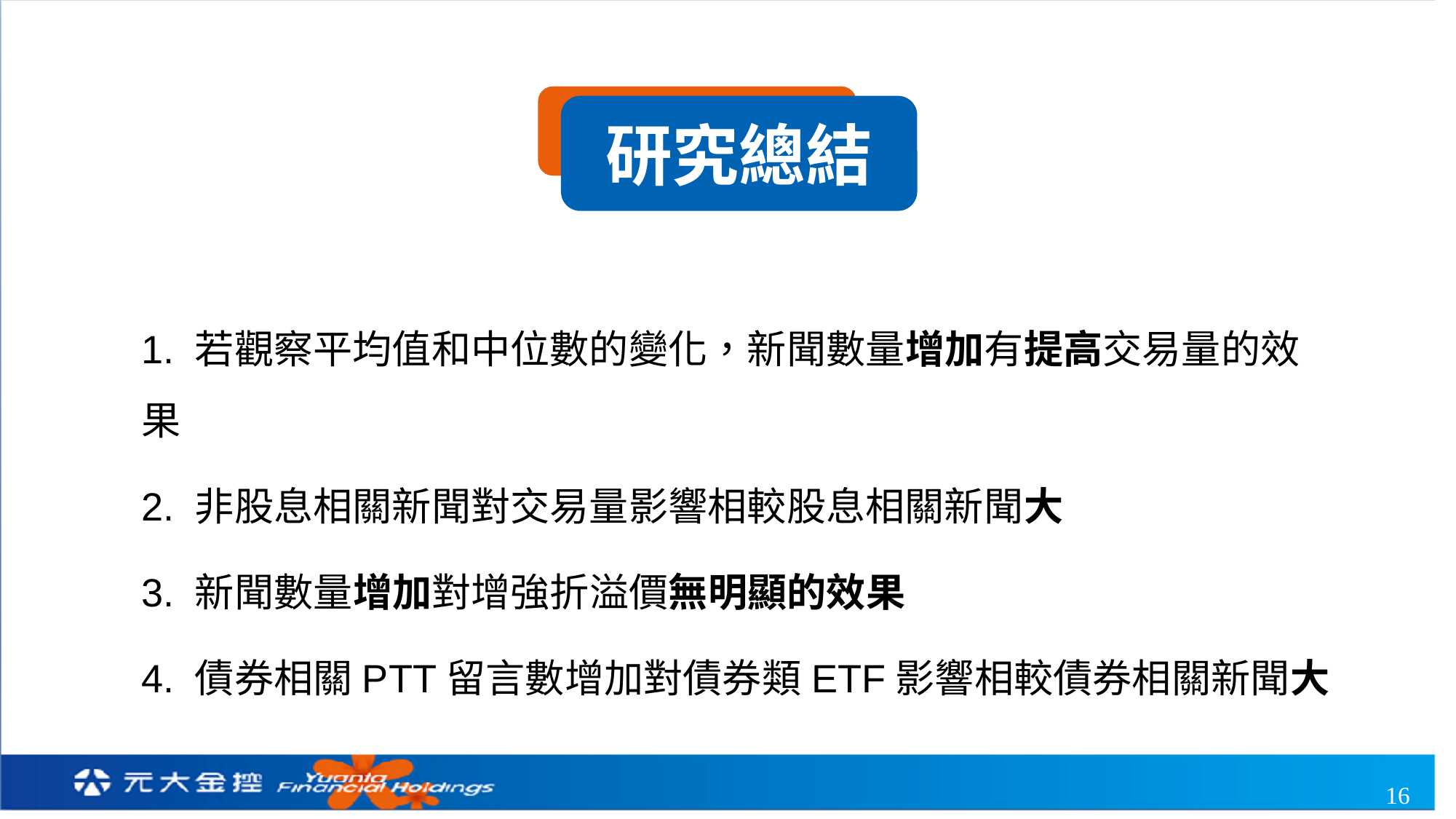

研究總結
1. 若觀察平均值和中位數的變化，新聞數量增加有提高交易量的效果
2. 非股息相關新聞對交易量影響相較股息相關新聞大
3. 新聞數量增加對增強折溢價無明顯的效果
4. 債券相關PTT留言數增加對債券類ETF影響相較債券相關新聞大
16